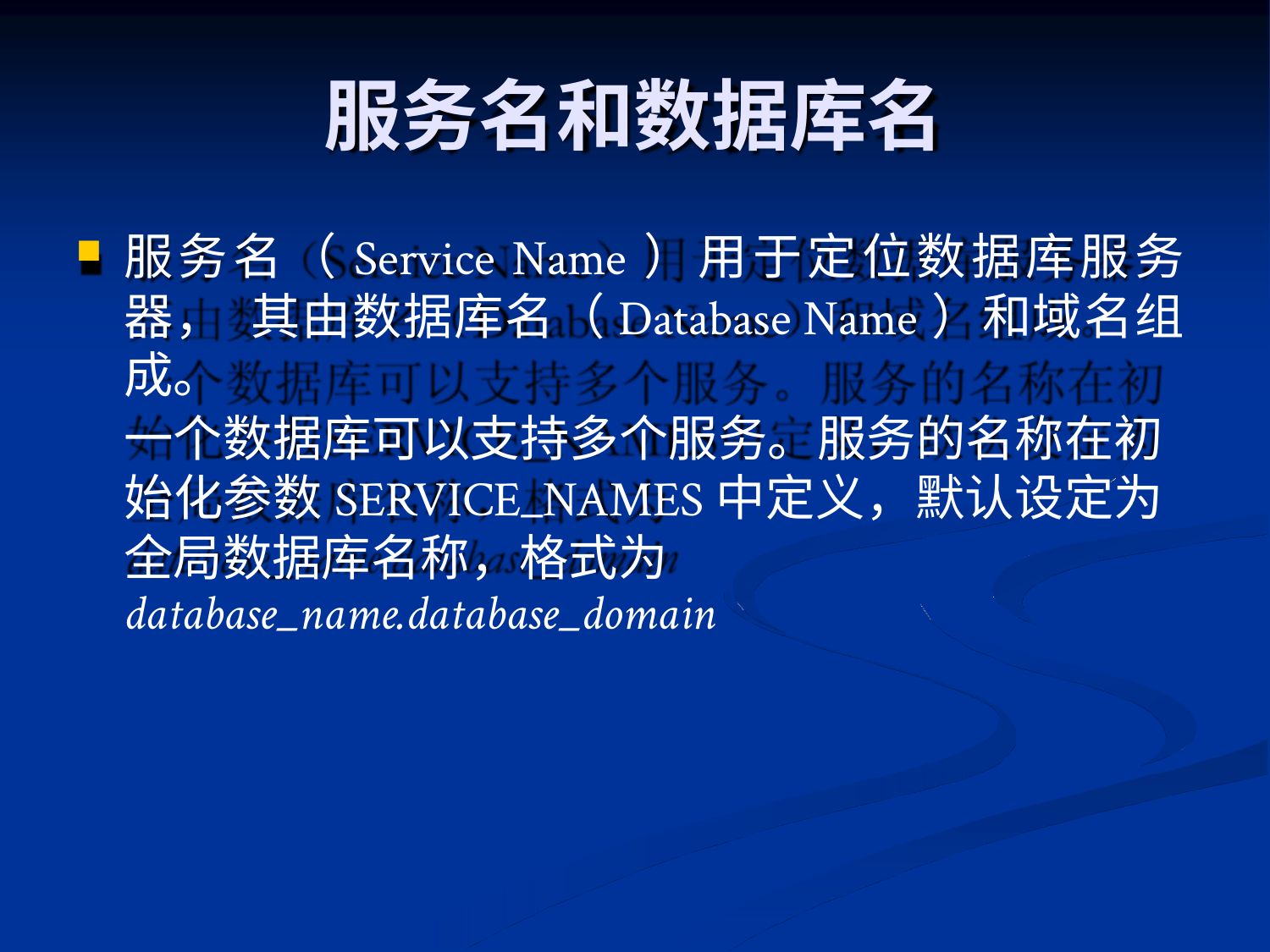

# 服务名和数据库名

服务名（Service Name）用于定位数据库服务器，  其由数据库名（Database Name）和域名组成。
一个数据库可以支持多个服务。服务的名称在初 始化参数SERVICE_NAMES中定义，默认设定为 全局数据库名称，格式为
database_name.database_domain